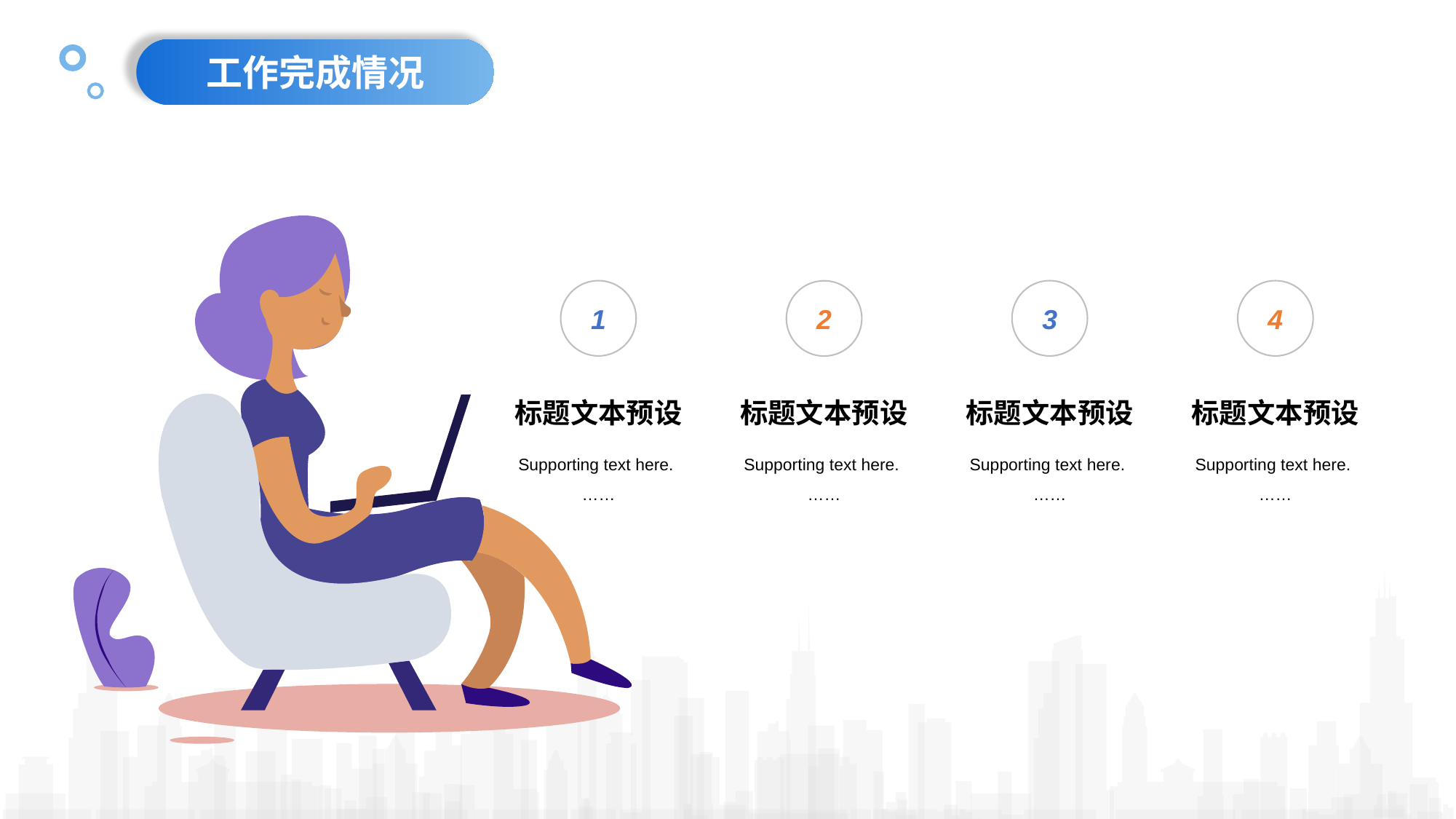

工作完成情况

2
标题文本预设
Supporting text here.
……
1
标题文本预设
Supporting text here.
……
3
标题文本预设
Supporting text here.
……
4
标题文本预设
Supporting text here.
……